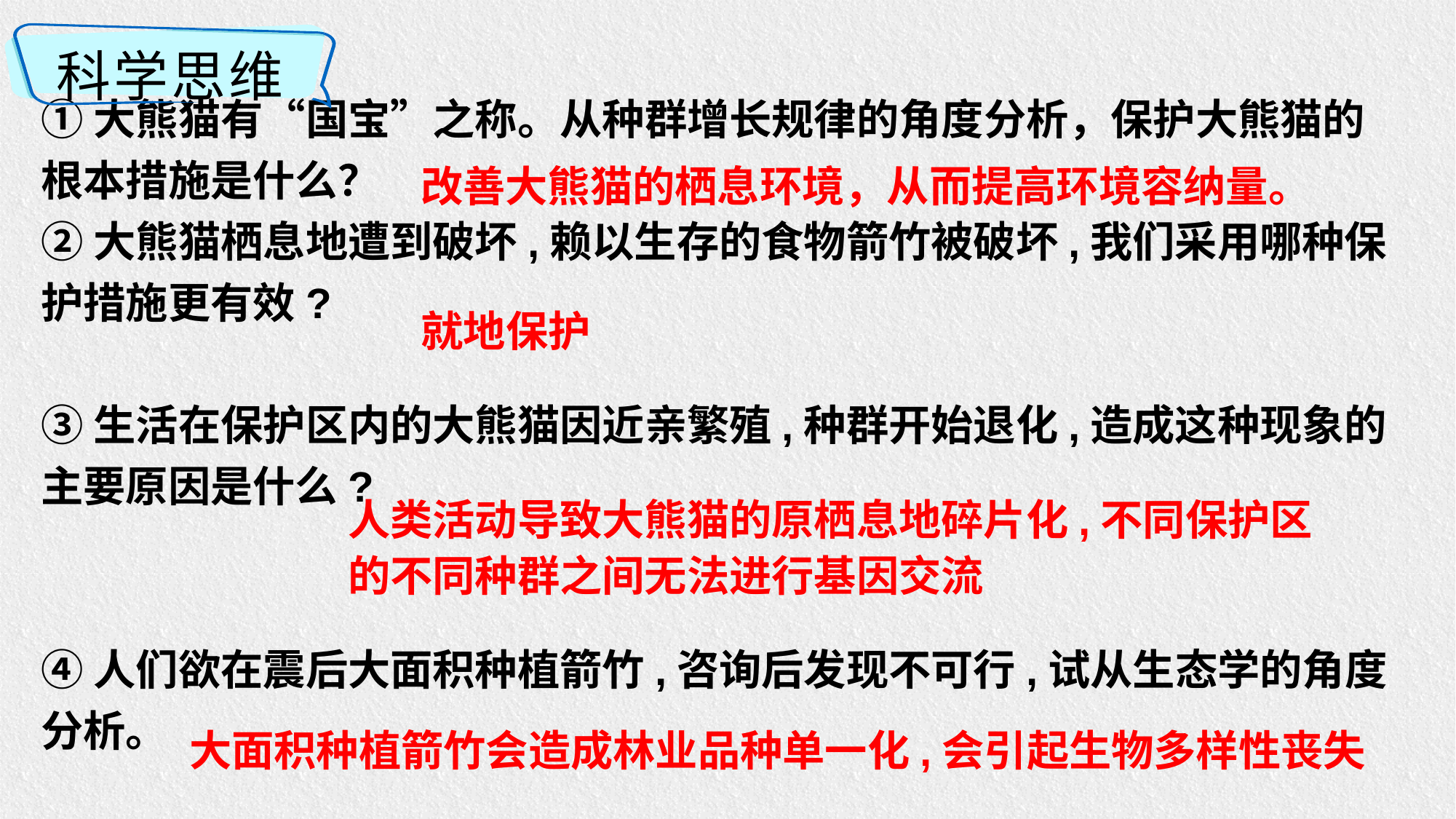

科学思维

①大熊猫有“国宝”之称。从种群增长规律的角度分析，保护大熊猫的根本措施是什么？
②大熊猫栖息地遭到破坏,赖以生存的食物箭竹被破坏,我们采用哪种保护措施更有效?

③生活在保护区内的大熊猫因近亲繁殖,种群开始退化,造成这种现象的主要原因是什么?

④人们欲在震后大面积种植箭竹,咨询后发现不可行,试从生态学的角度分析。
改善大熊猫的栖息环境，从而提高环境容纳量。
就地保护
人类活动导致大熊猫的原栖息地碎片化,不同保护区的不同种群之间无法进行基因交流
大面积种植箭竹会造成林业品种单一化,会引起生物多样性丧失